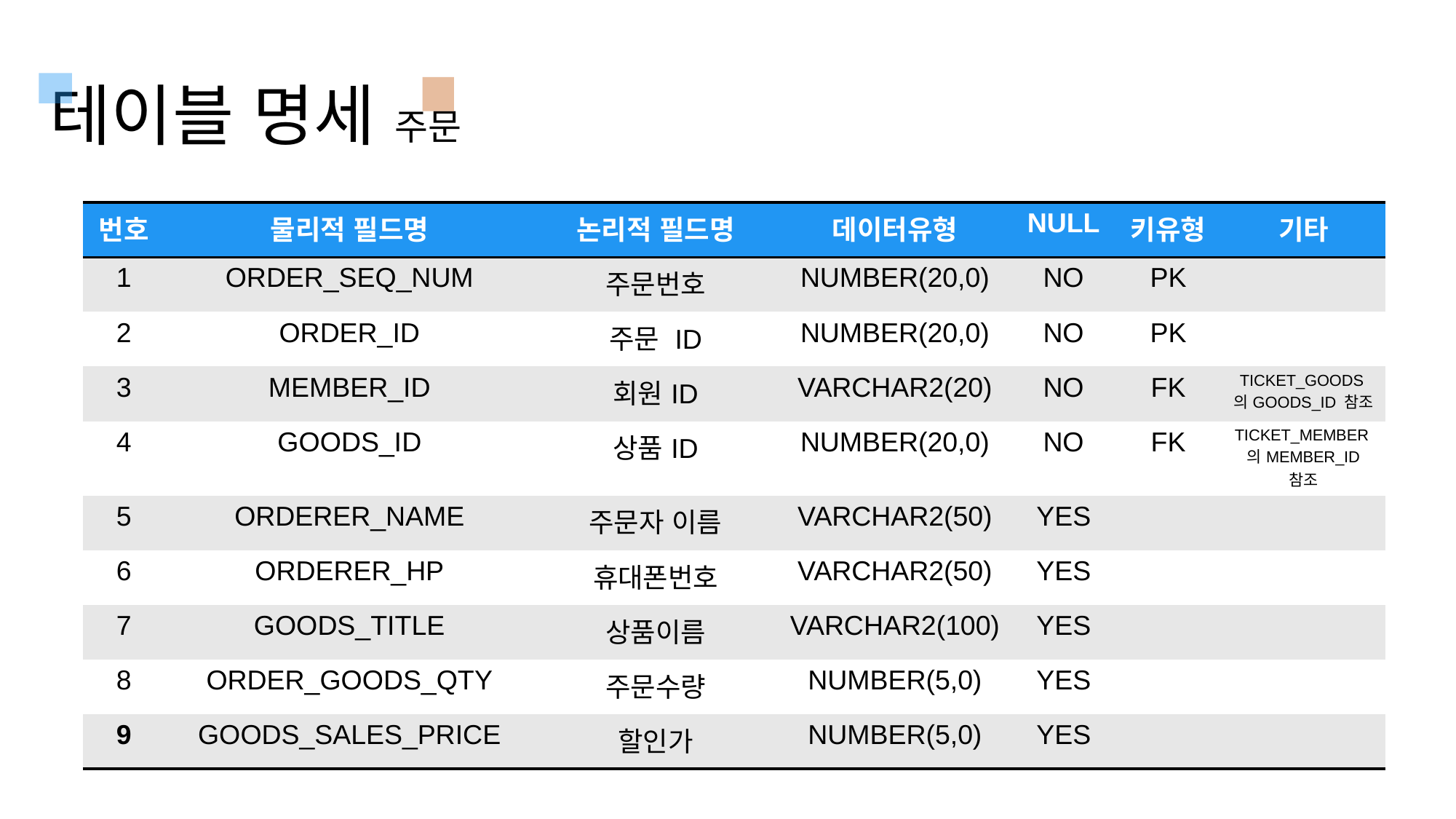

테이블 명세 주문

| 번호 | 물리적 필드명 | 논리적 필드명 | 데이터유형 | NULL | 키유형 | 기타 |
| --- | --- | --- | --- | --- | --- | --- |
| 1 | ORDER\_SEQ\_NUM | 주문번호 | NUMBER(20,0) | NO | PK |  |
| 2 | ORDER\_ID | 주문 ID | NUMBER(20,0) | NO | PK |  |
| 3 | MEMBER\_ID | 회원ID | VARCHAR2(20) | NO | FK | TICKET\_GOODS의GOODS\_ID 참조 |
| 4 | GOODS\_ID | 상품ID | NUMBER(20,0) | NO | FK | TICKET\_MEMBER의MEMBER\_ID 참조 |
| 5 | ORDERER\_NAME | 주문자 이름 | VARCHAR2(50) | YES |  |  |
| 6 | ORDERER\_HP | 휴대폰번호 | VARCHAR2(50) | YES |  |  |
| 7 | GOODS\_TITLE | 상품이름 | VARCHAR2(100) | YES |  |  |
| 8 | ORDER\_GOODS\_QTY | 주문수량 | NUMBER(5,0) | YES |  |  |
| 9 | GOODS\_SALES\_PRICE | 할인가 | NUMBER(5,0) | YES |  |  |